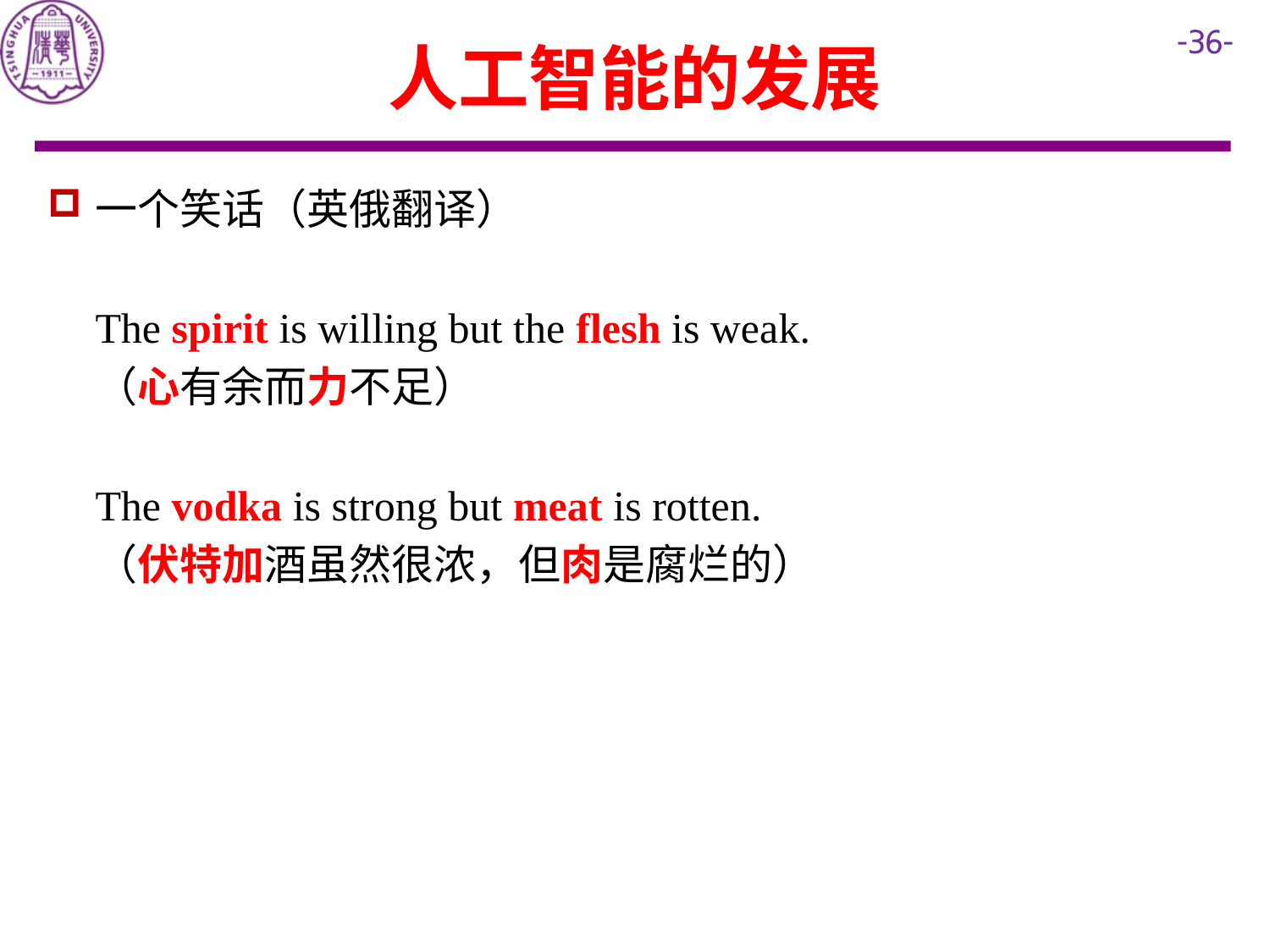

# 人工智能的发展
一个笑话（英俄翻译）

	The spirit is willing but the flesh is weak.
	（心有余而力不足）

	The vodka is strong but meat is rotten.
	（伏特加酒虽然很浓，但肉是腐烂的）